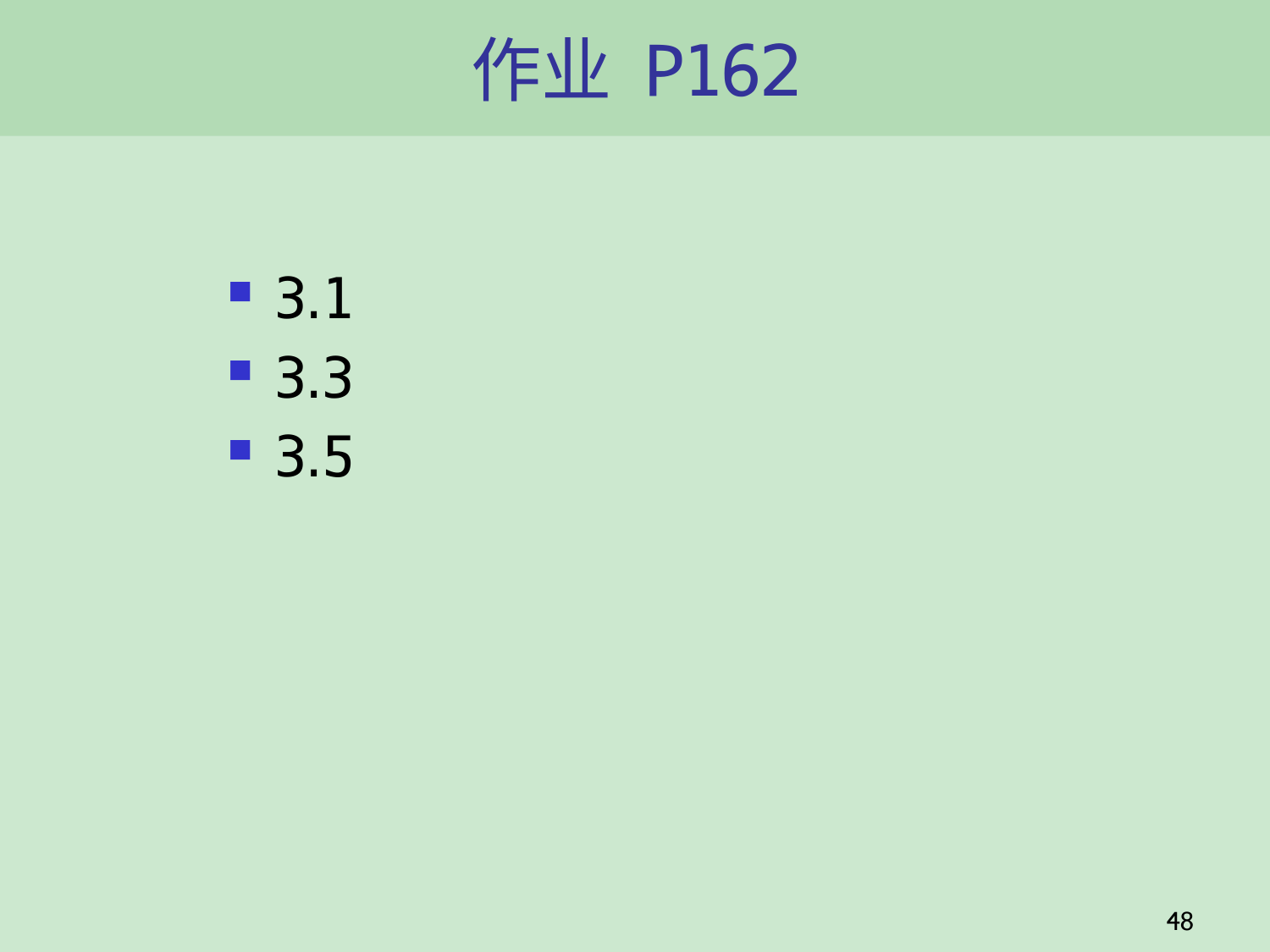

# 作业 P162
3.1
3.3
3.5

48